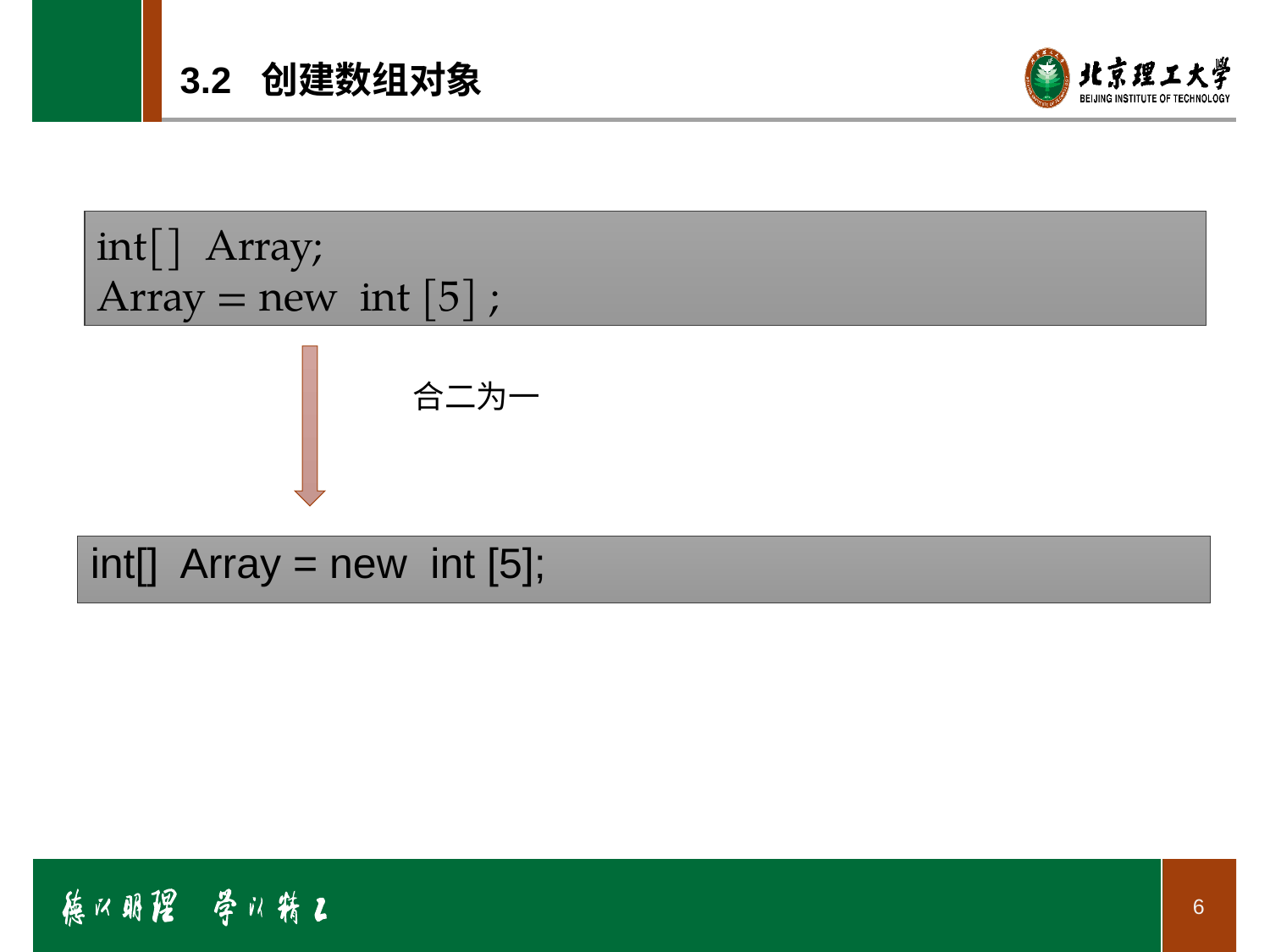

# 3.2  创建数组对象
int[]  Array;
Array = new  int [5] ;

合二为一
int[]  Array = new  int [5];